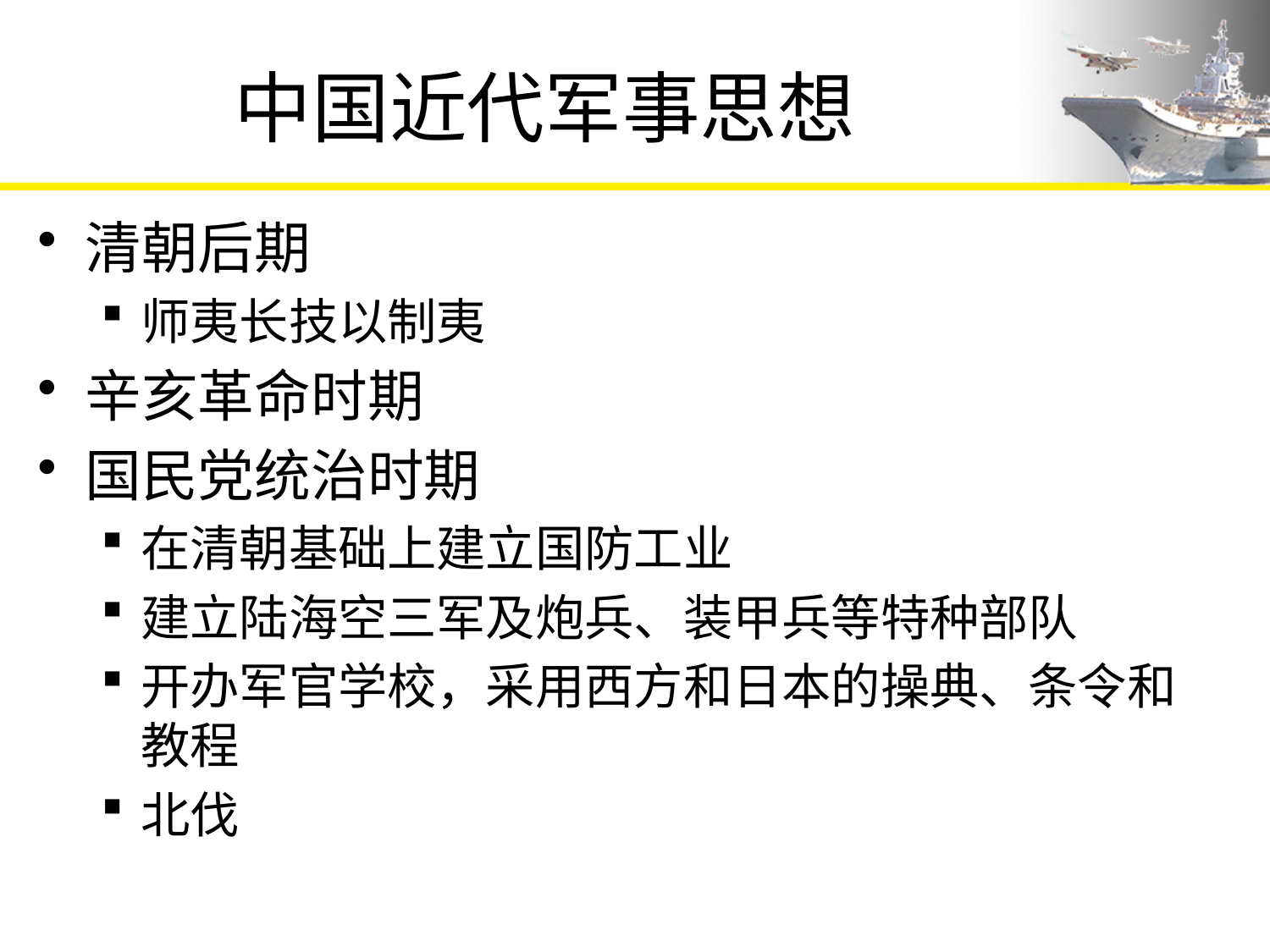

# 中国近代军事思想
清朝后期
师夷长技以制夷
辛亥革命时期
国民党统治时期
在清朝基础上建立国防工业
建立陆海空三军及炮兵、装甲兵等特种部队
开办军官学校，采用西方和日本的操典、条令和教程
北伐